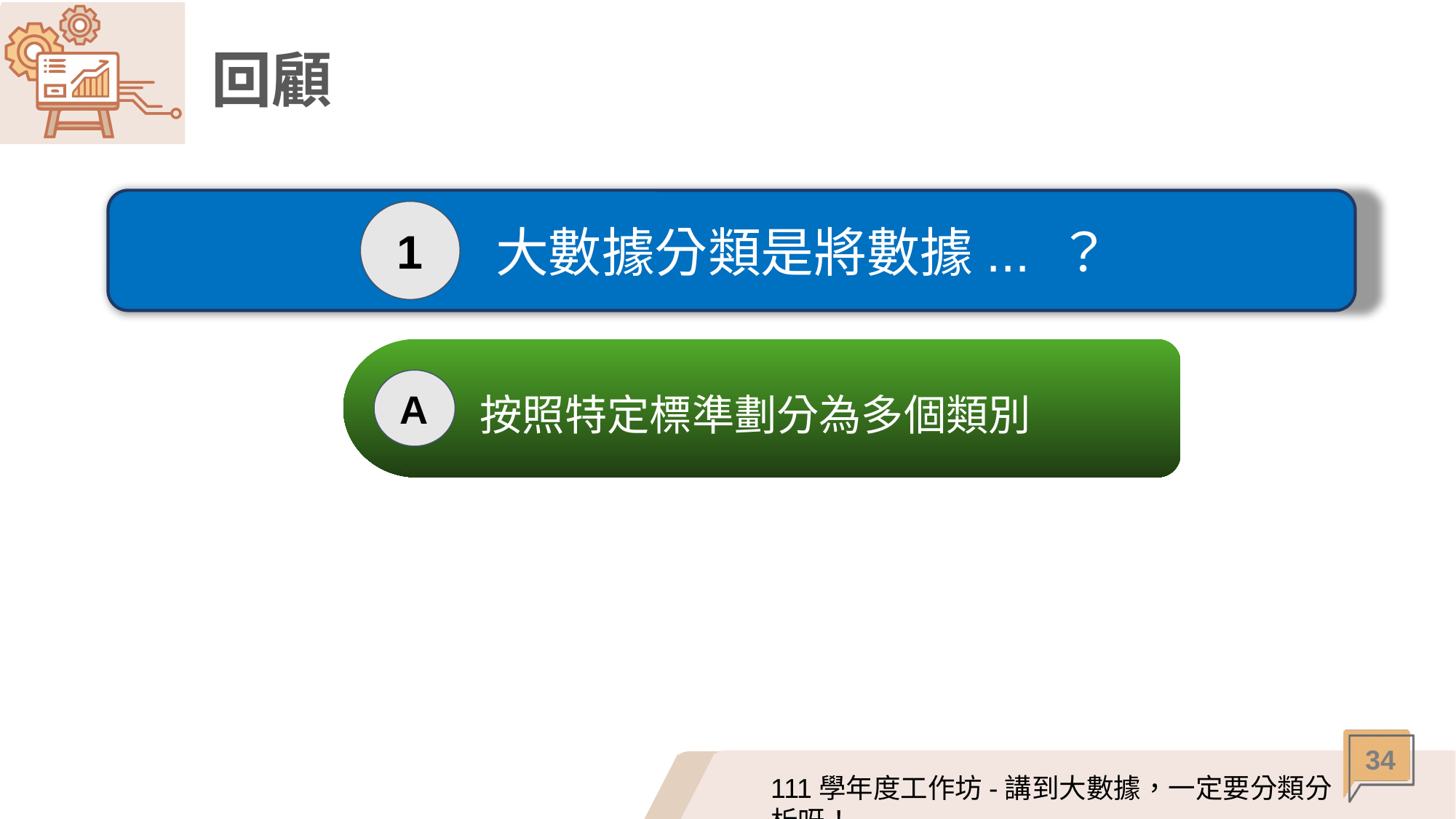

# 回顧

1
 大數據分類是將數據... ？

按照特定標準劃分為多個類別
A